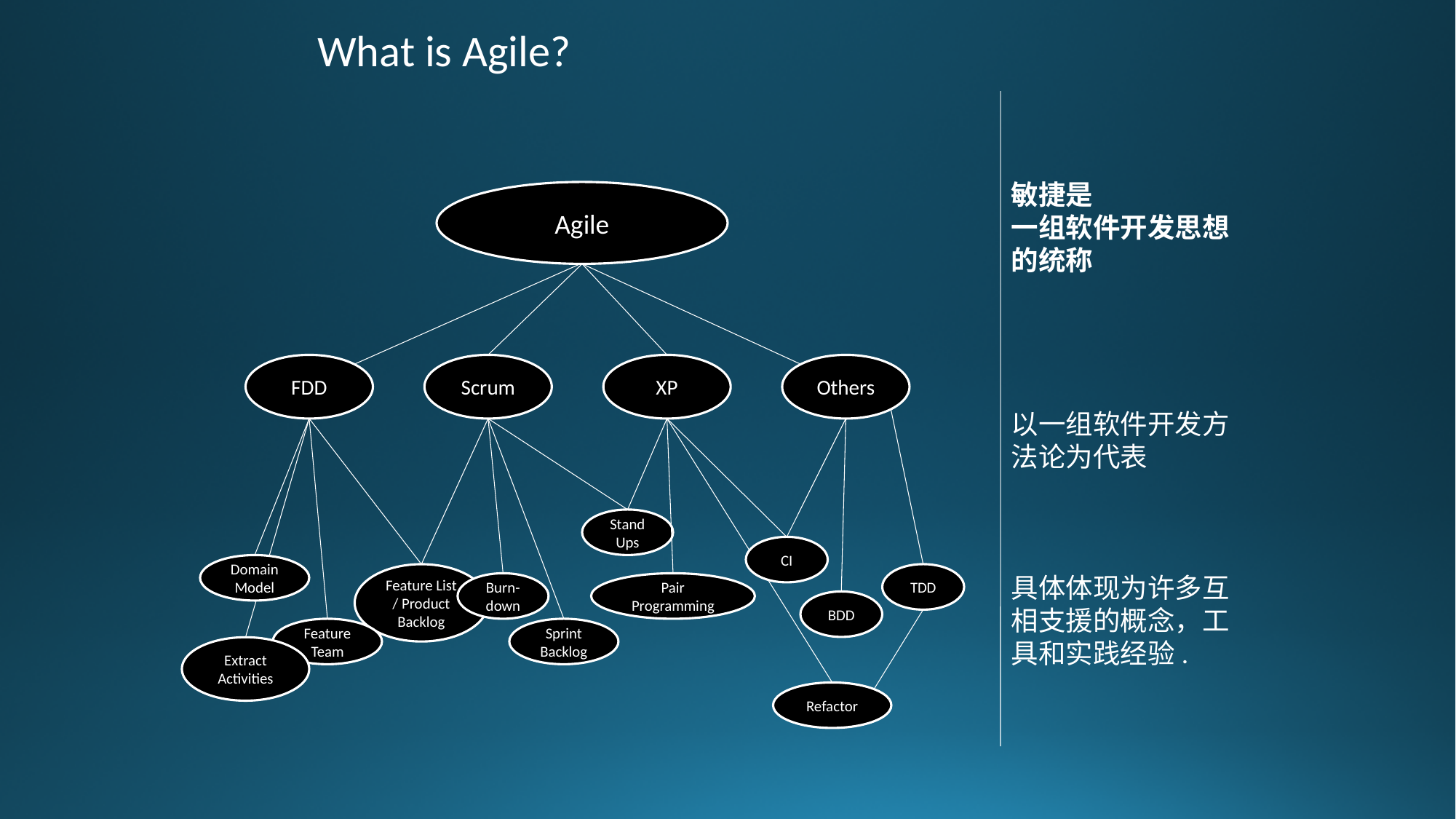

# What is Agile?
敏捷是
一组软件开发思想的统称

以一组软件开发方法论为代表

具体体现为许多互相支援的概念，工具和实践经验.
Agile
FDD
Scrum
XP
Others
StandUps
CI
Domain Model
Feature List / Product
Backlog
TDD
Burn-down
Pair Programming
BDD
Feature Team
Sprint
Backlog
Extract Activities
Refactor